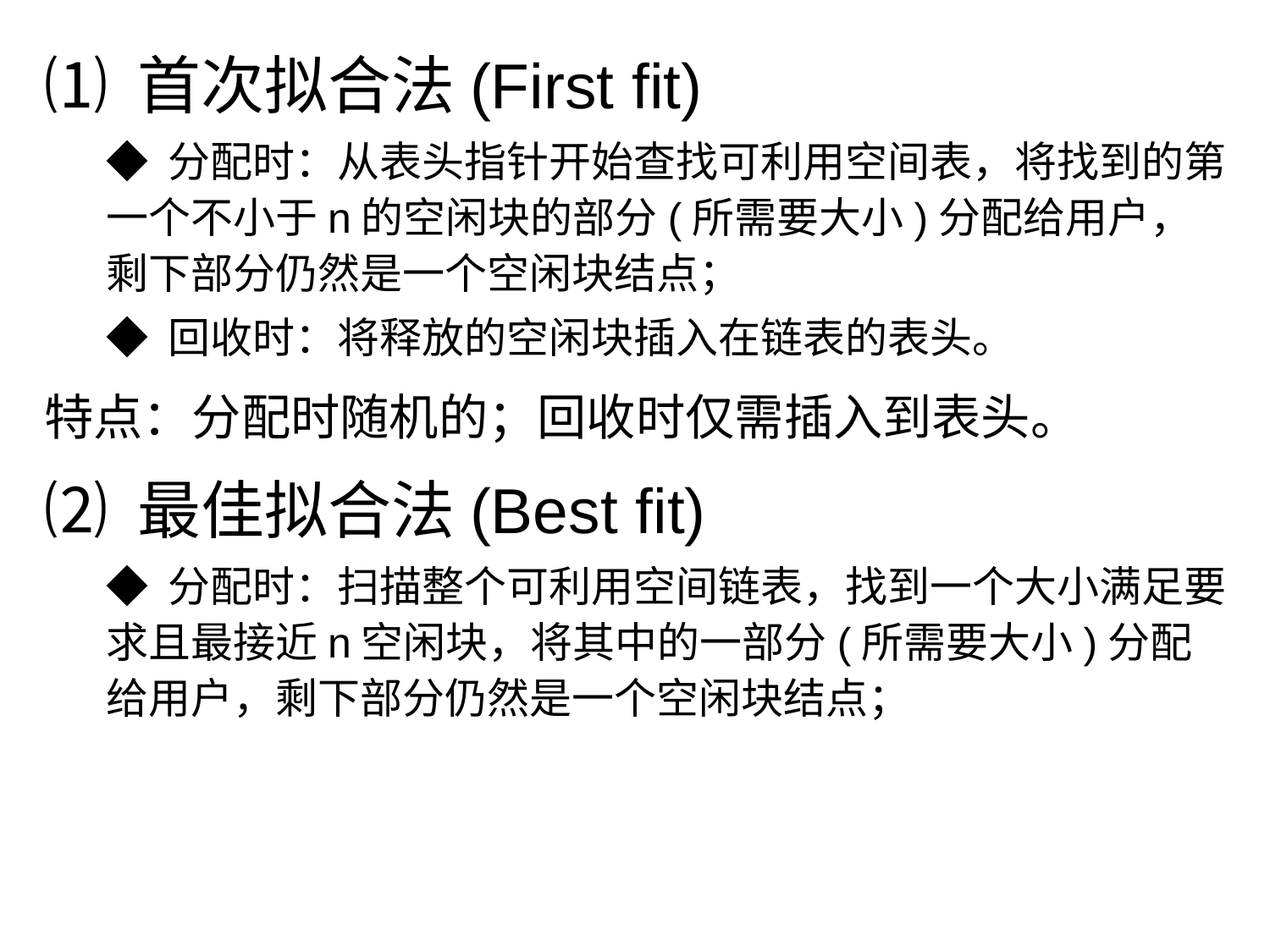

⑴ 首次拟合法(First fit)
◆ 分配时：从表头指针开始查找可利用空间表，将找到的第一个不小于n的空闲块的部分(所需要大小)分配给用户，剩下部分仍然是一个空闲块结点；
◆ 回收时：将释放的空闲块插入在链表的表头。
特点：分配时随机的；回收时仅需插入到表头。
⑵ 最佳拟合法(Best fit)
◆ 分配时：扫描整个可利用空间链表，找到一个大小满足要求且最接近n空闲块，将其中的一部分(所需要大小)分配给用户，剩下部分仍然是一个空闲块结点；